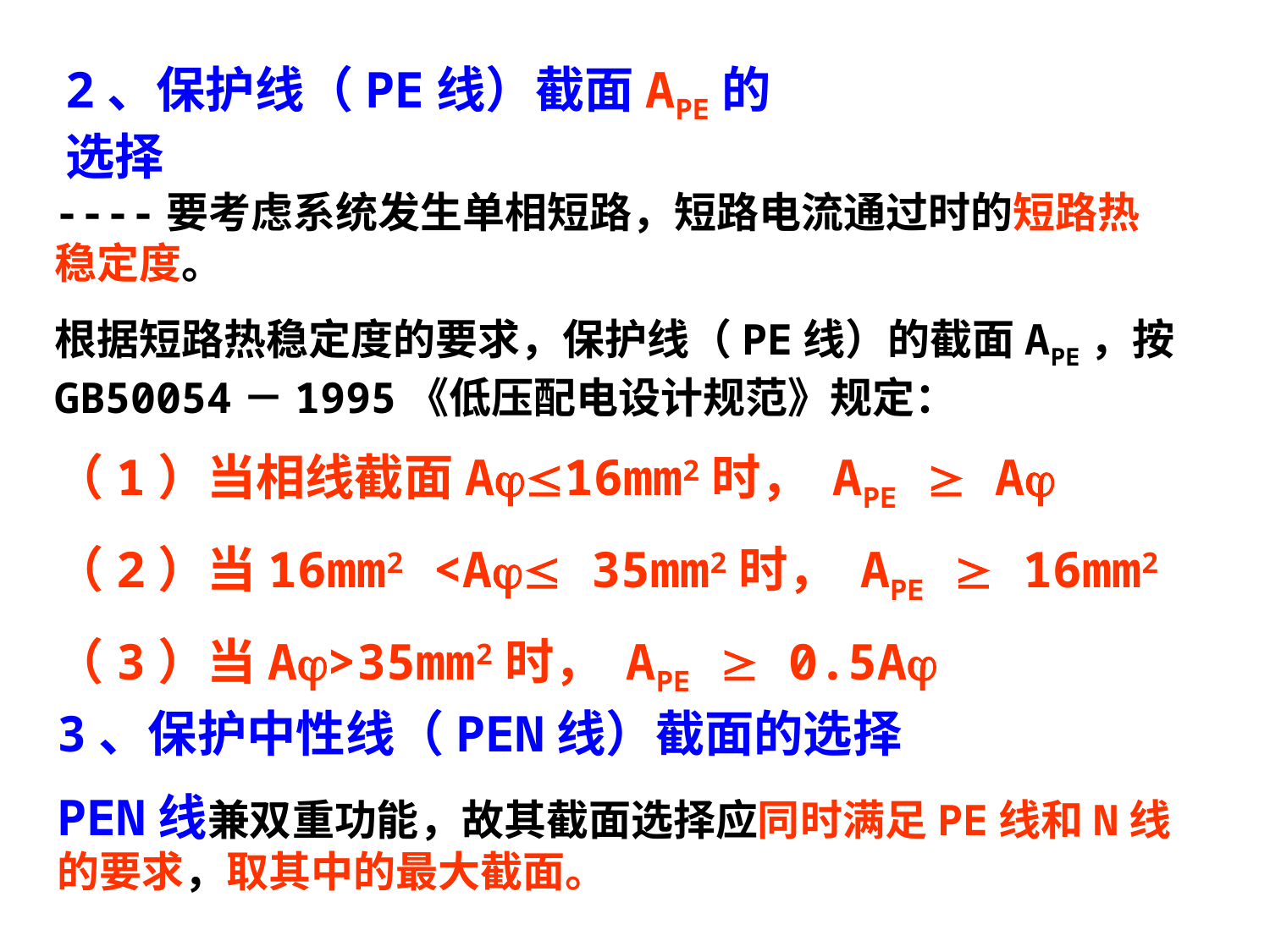

# 2、保护线（PE线）截面APE的选择
----要考虑系统发生单相短路，短路电流通过时的短路热稳定度。
根据短路热稳定度的要求，保护线（PE线）的截面APE，按GB50054－1995《低压配电设计规范》规定：
（1）当相线截面Aϕ≤16mm2时， APE ≥ Aϕ
（2）当16mm2 <Aϕ≤ 35mm2时， APE ≥ 16mm2
（3）当Aϕ>35mm2时， APE ≥ 0.5Aϕ
3、保护中性线（PEN线）截面的选择
PEN线兼双重功能，故其截面选择应同时满足PE线和N线的要求，取其中的最大截面。